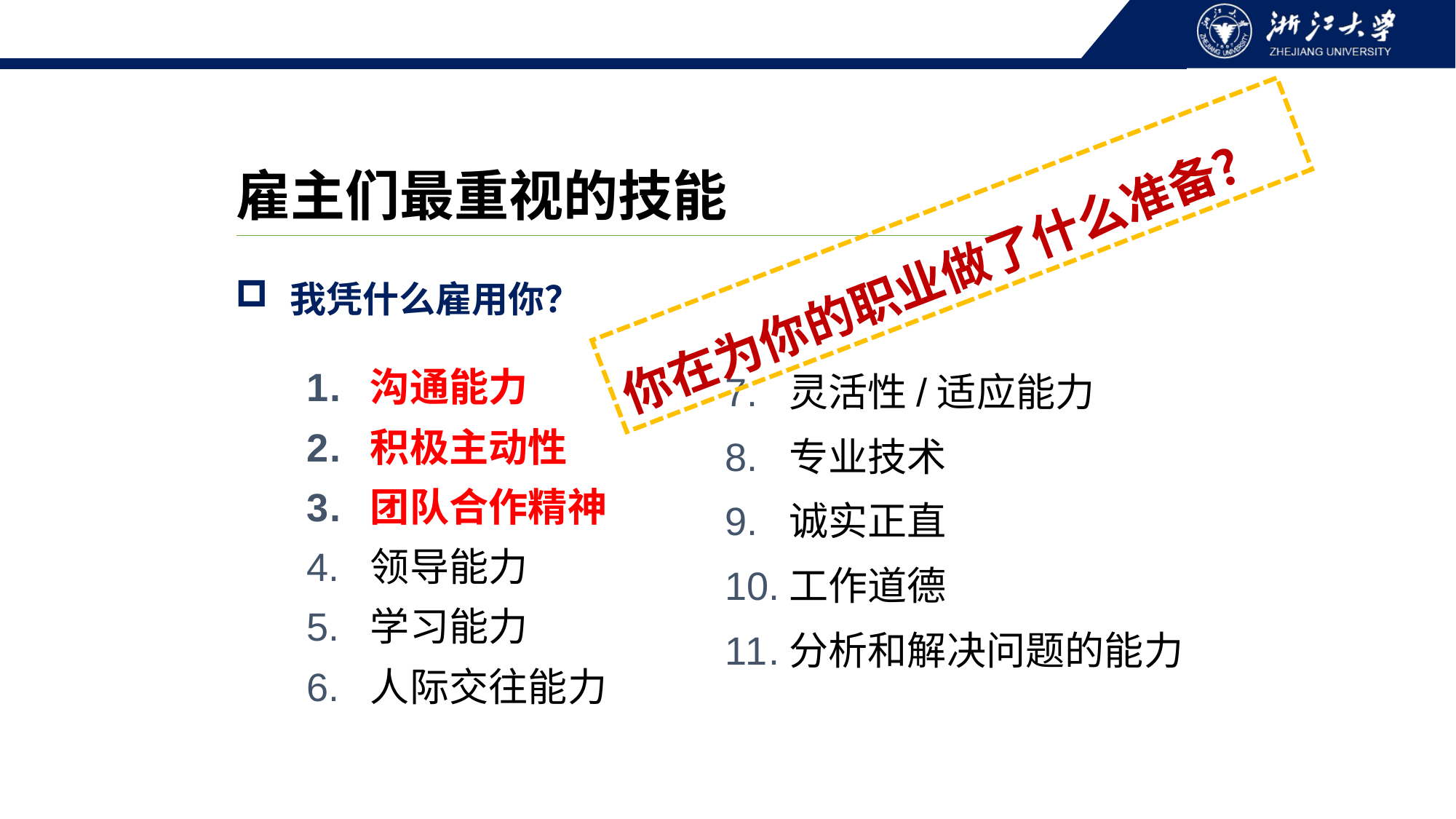

雇主们最重视的技能
你在为你的职业做了什么准备？
我凭什么雇用你？
沟通能力
积极主动性
团队合作精神
领导能力
学习能力
人际交往能力
灵活性/适应能力
专业技术
诚实正直
工作道德
分析和解决问题的能力